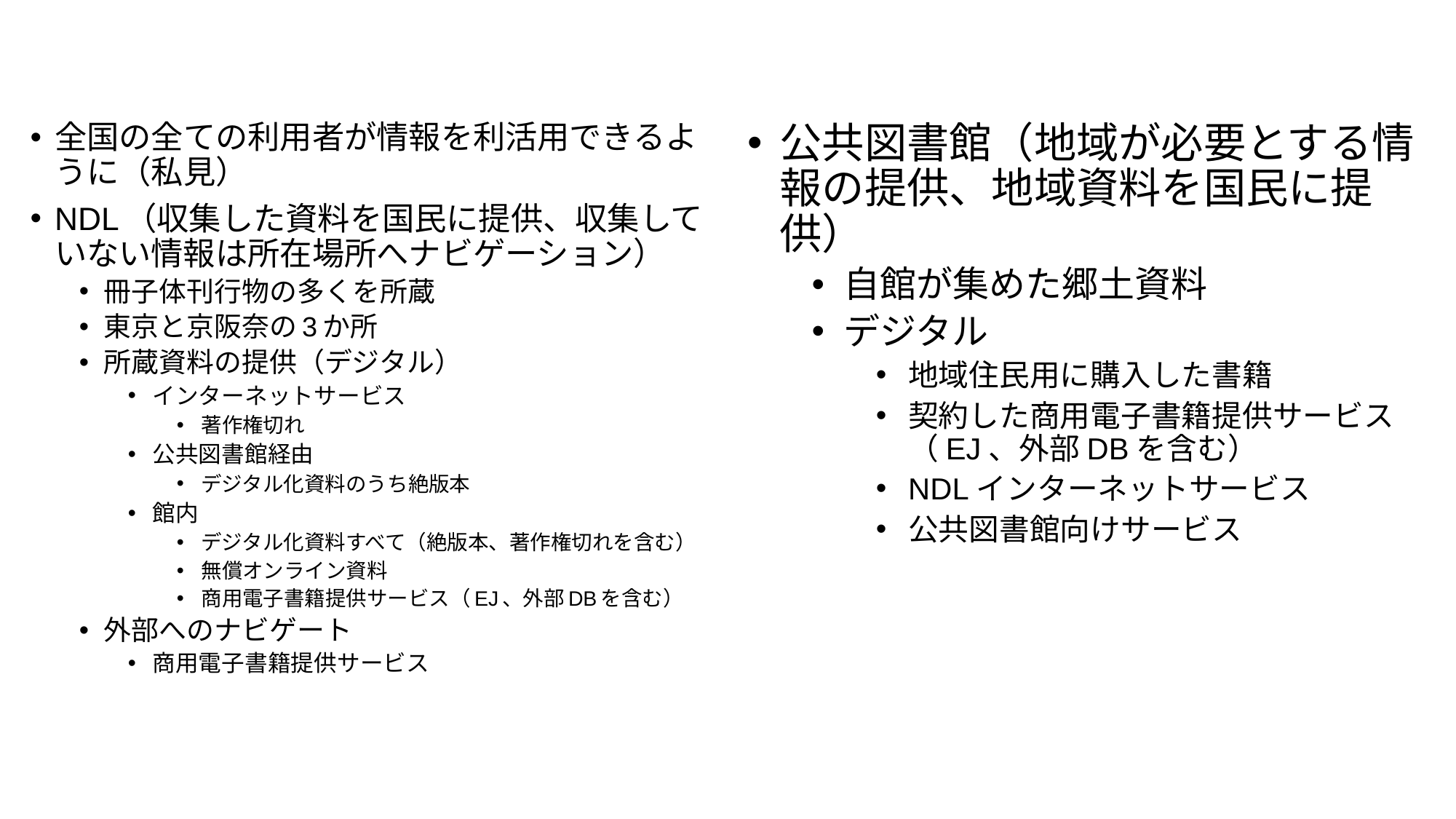

#
全国の全ての利用者が情報を利活用できるように（私見）
NDL（収集した資料を国民に提供、収集していない情報は所在場所へナビゲーション）
冊子体刊行物の多くを所蔵
東京と京阪奈の3か所
所蔵資料の提供（デジタル）
インターネットサービス
著作権切れ
公共図書館経由
デジタル化資料のうち絶版本
館内
デジタル化資料すべて（絶版本、著作権切れを含む）
無償オンライン資料
商用電子書籍提供サービス（EJ、外部DBを含む）
外部へのナビゲート
商用電子書籍提供サービス

公共図書館（地域が必要とする情報の提供、地域資料を国民に提供）
自館が集めた郷土資料
デジタル
地域住民用に購入した書籍
契約した商用電子書籍提供サービス（EJ、外部DBを含む）
NDLインターネットサービス
公共図書館向けサービス